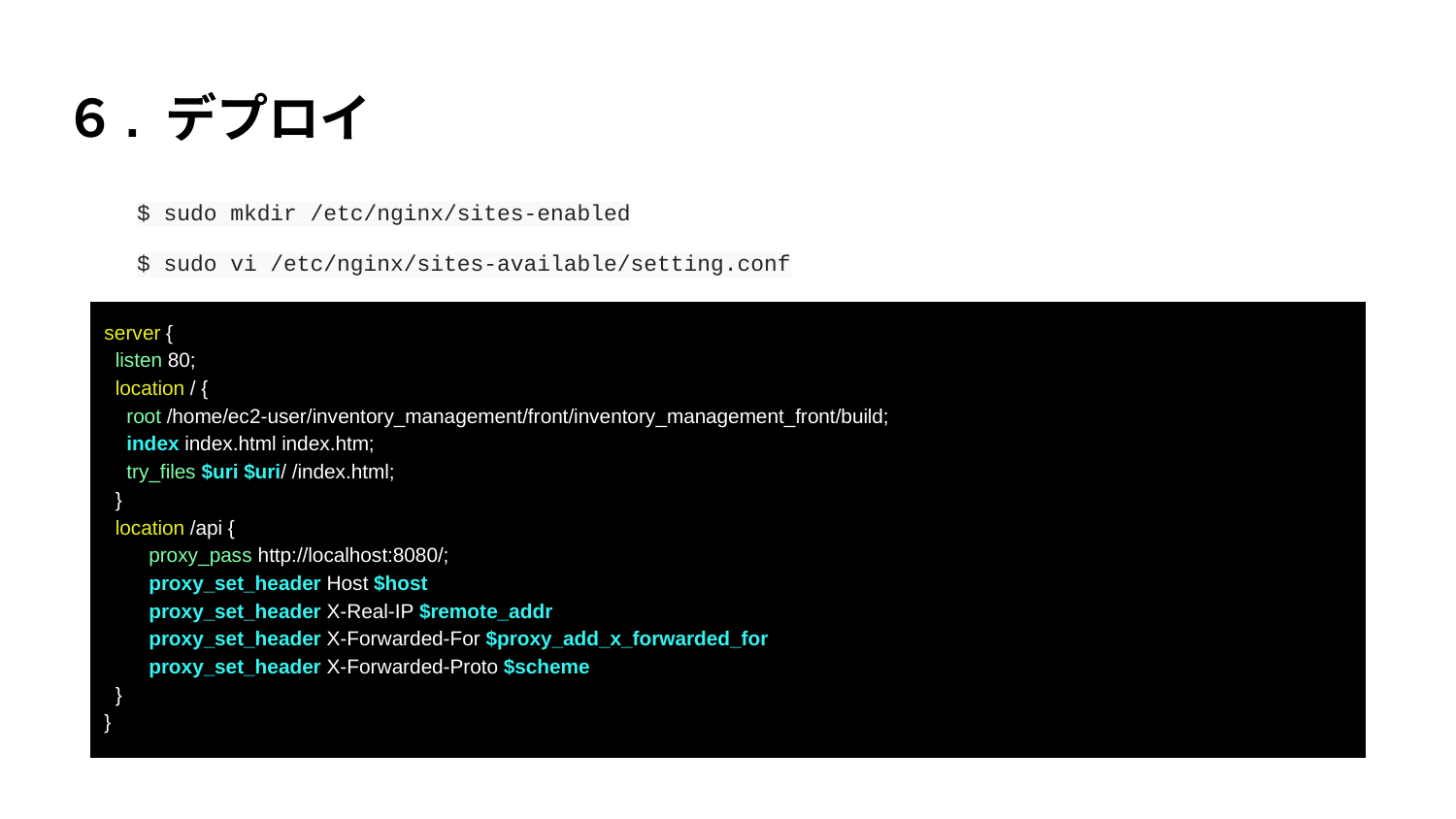

# ６. デプロイ
$ sudo mkdir /etc/nginx/sites-enabled
$ sudo vi /etc/nginx/sites-available/setting.conf
server {
  listen 80;
  location / {
    root /home/ec2-user/inventory_management/front/inventory_management_front/build;
    index index.html index.htm;
    try_files $uri $uri/ /index.html;
  }
  location /api {
        proxy_pass http://localhost:8080/;
        proxy_set_header Host $host;
        proxy_set_header X-Real-IP $remote_addr;
        proxy_set_header X-Forwarded-For $proxy_add_x_forwarded_for;
        proxy_set_header X-Forwarded-Proto $scheme;
  }
}